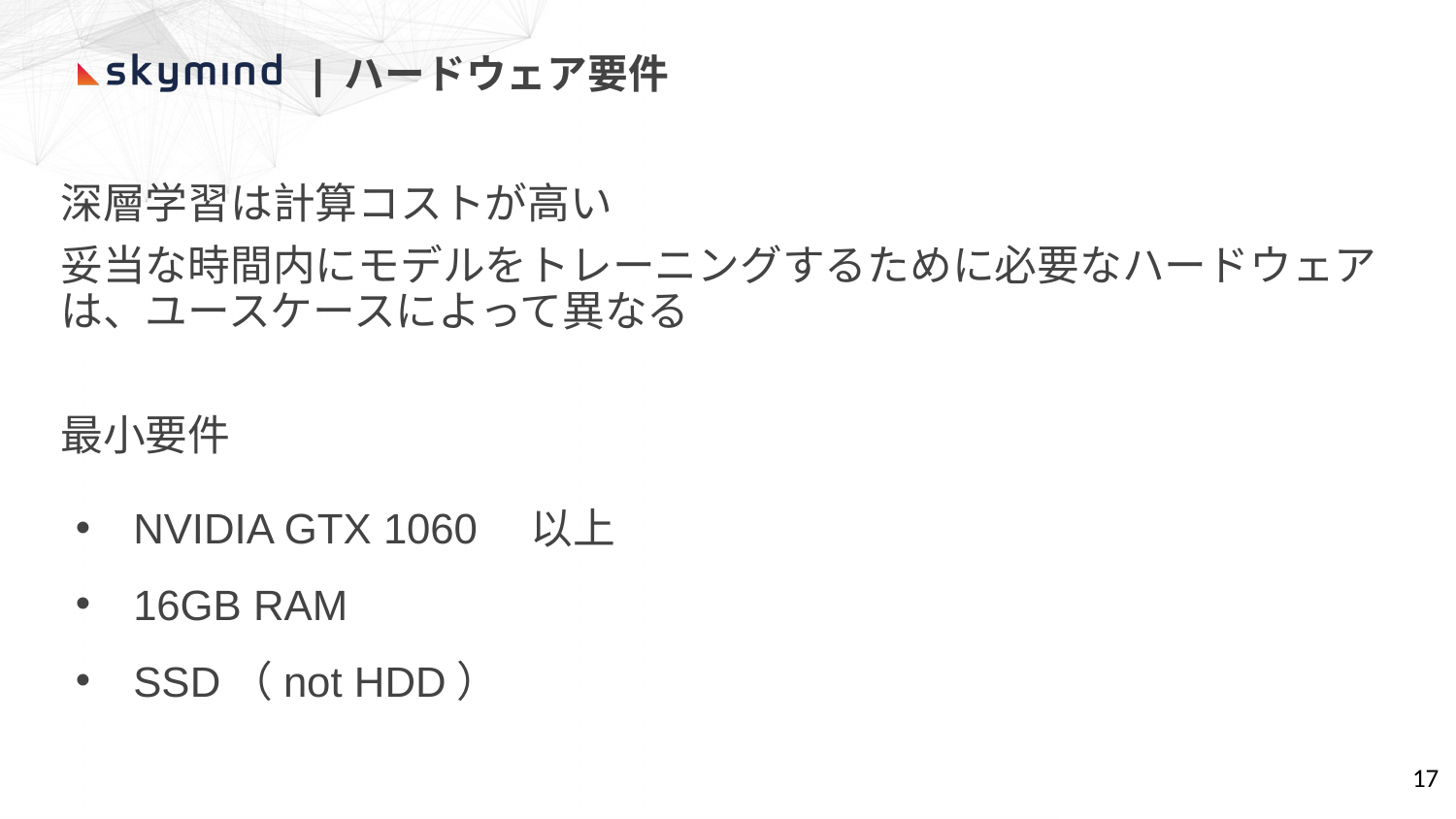

| ハードウェア要件
深層学習は計算コストが高い
妥当な時間内にモデルをトレーニングするために必要なハードウェアは、ユースケースによって異なる

最小要件
NVIDIA GTX 1060　以上
16GB RAM
SSD（not HDD）

17